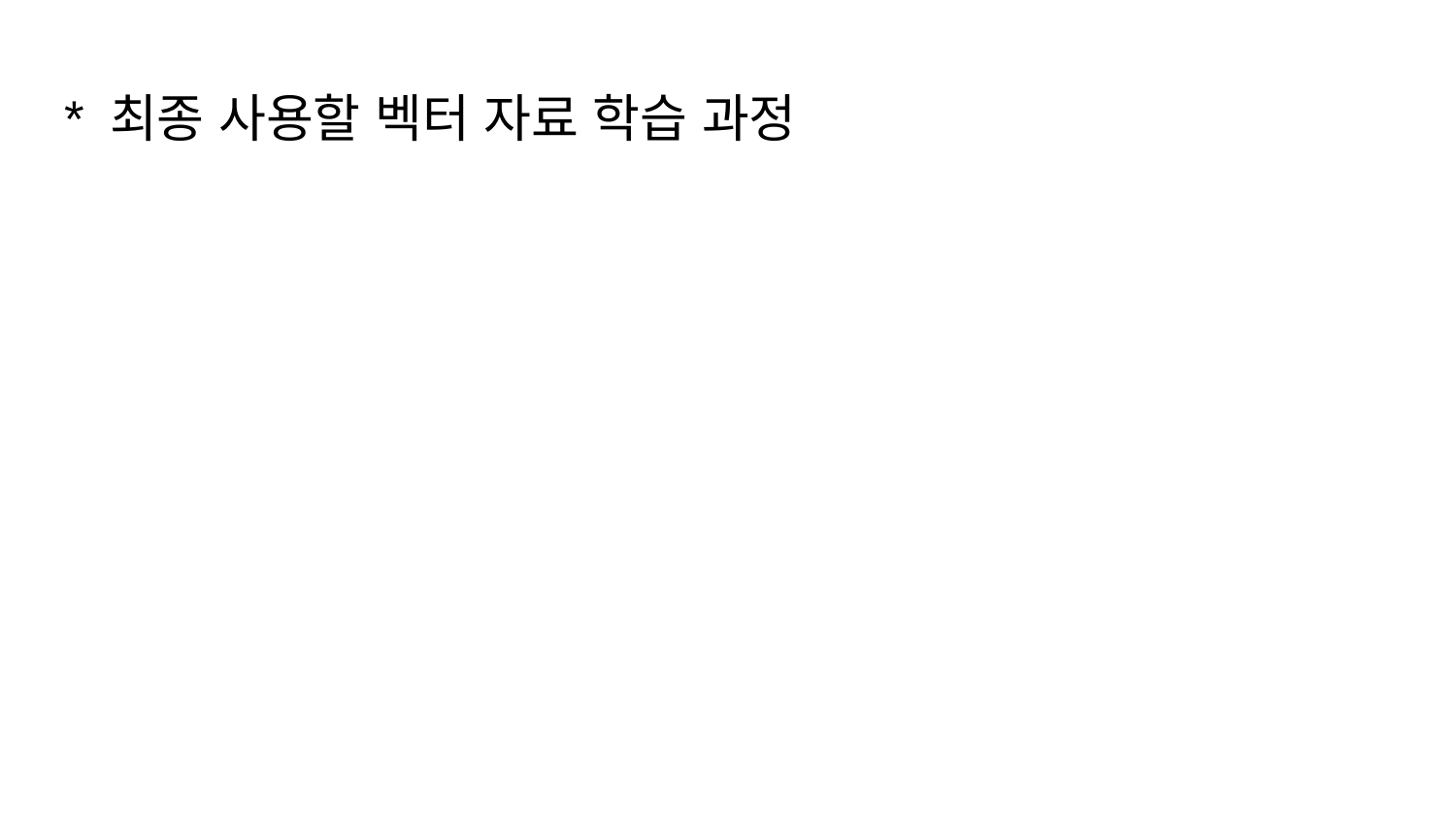

# * 최종 사용할 벡터 자료 학습 과정